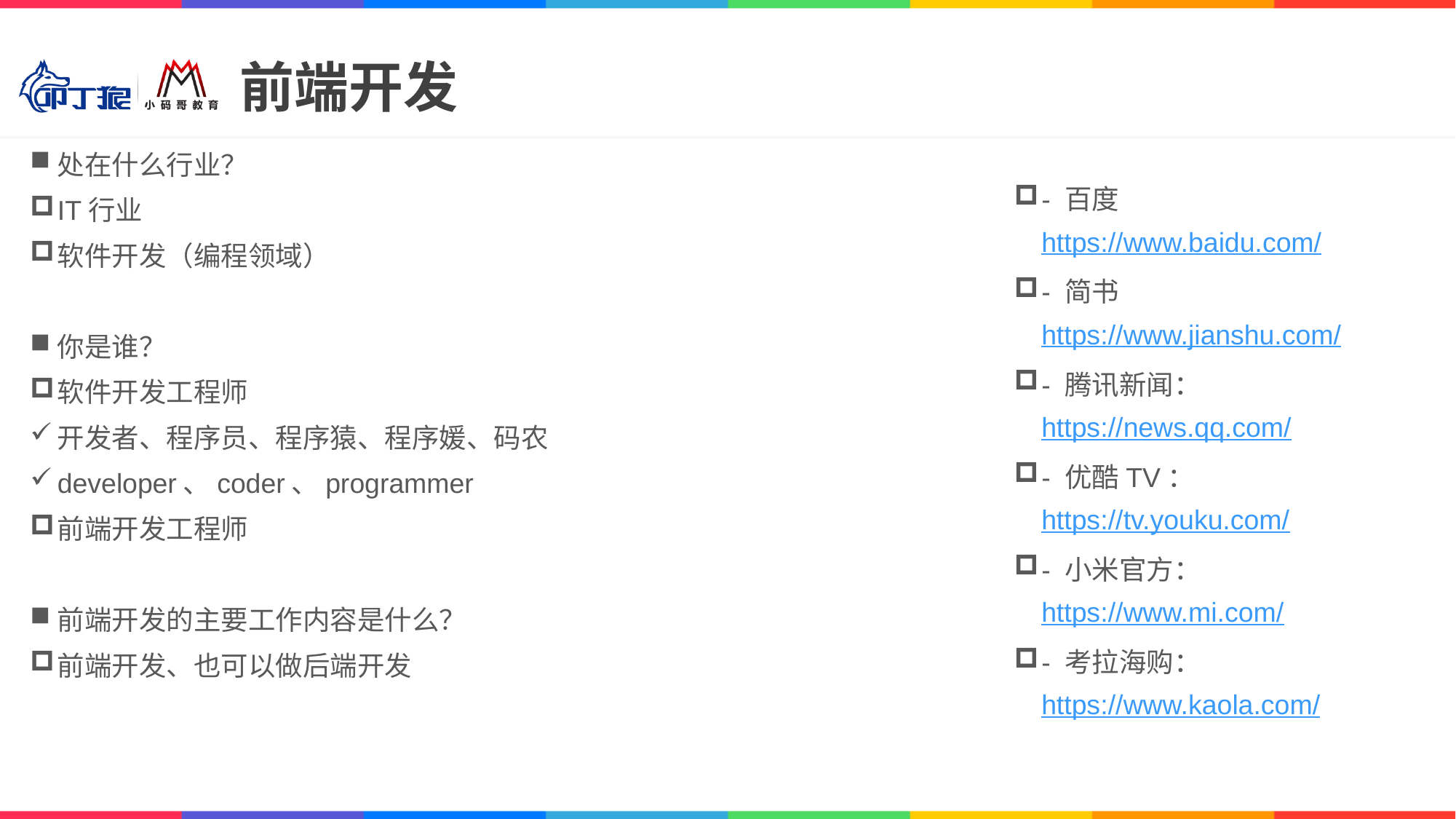

# 前端开发
处在什么行业？
IT行业
软件开发（编程领域）

你是谁？
软件开发工程师
开发者、程序员、程序猿、程序媛、码农
developer、coder、programmer
前端开发工程师

前端开发的主要工作内容是什么？
前端开发、也可以做后端开发
- 百度 https://www.baidu.com/
- 简书 https://www.jianshu.com/
- 腾讯新闻：https://news.qq.com/
- 优酷TV：https://tv.youku.com/
- 小米官方：https://www.mi.com/
- 考拉海购：https://www.kaola.com/